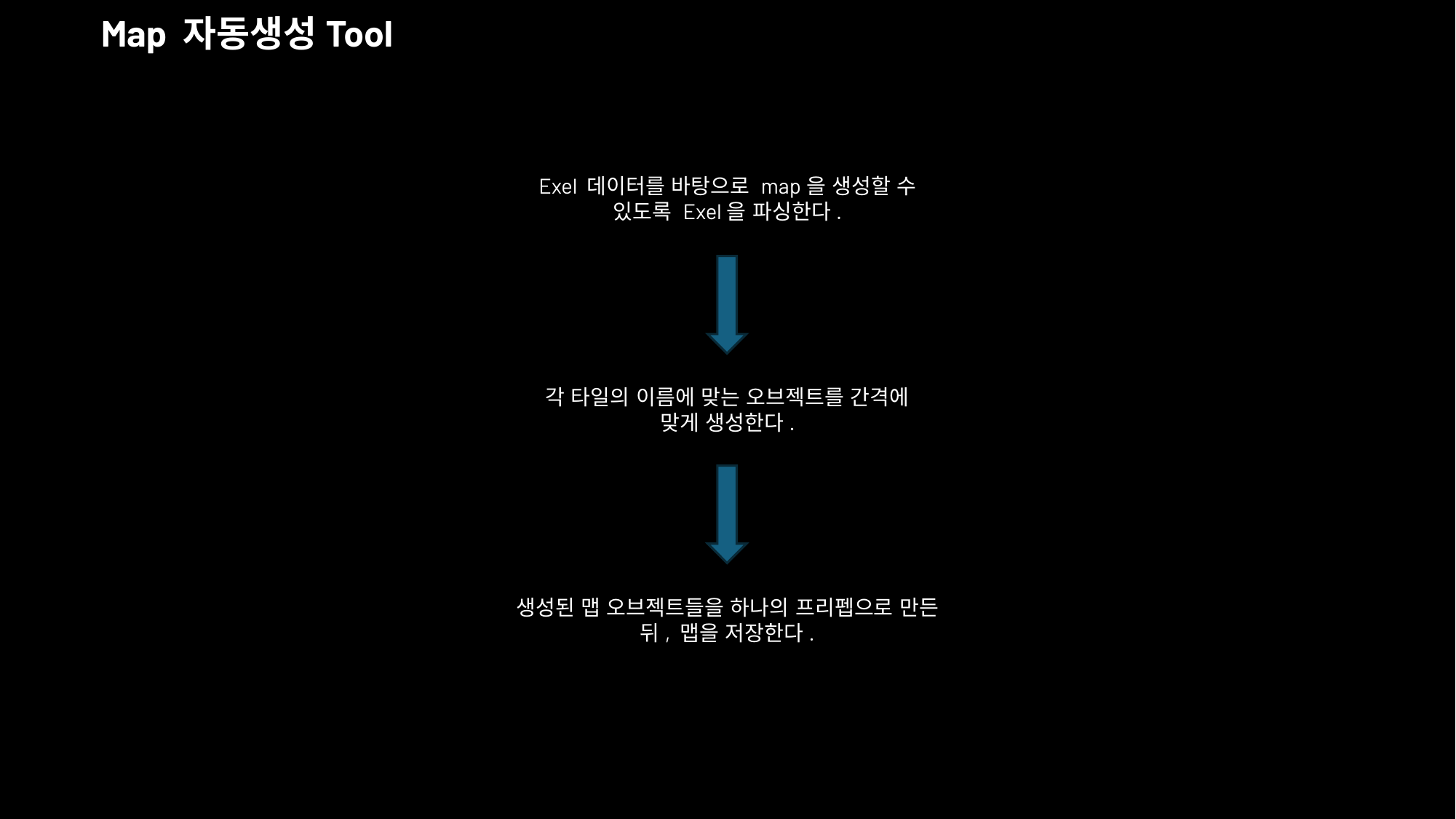

# Map 자동생성Tool
Exel 데이터를 바탕으로 map을 생성할 수 있도록 Exel을 파싱한다.

각 타일의 이름에 맞는 오브젝트를 간격에 맞게 생성한다.

생성된 맵 오브젝트들을 하나의 프리펩으로 만든 뒤, 맵을 저장한다.